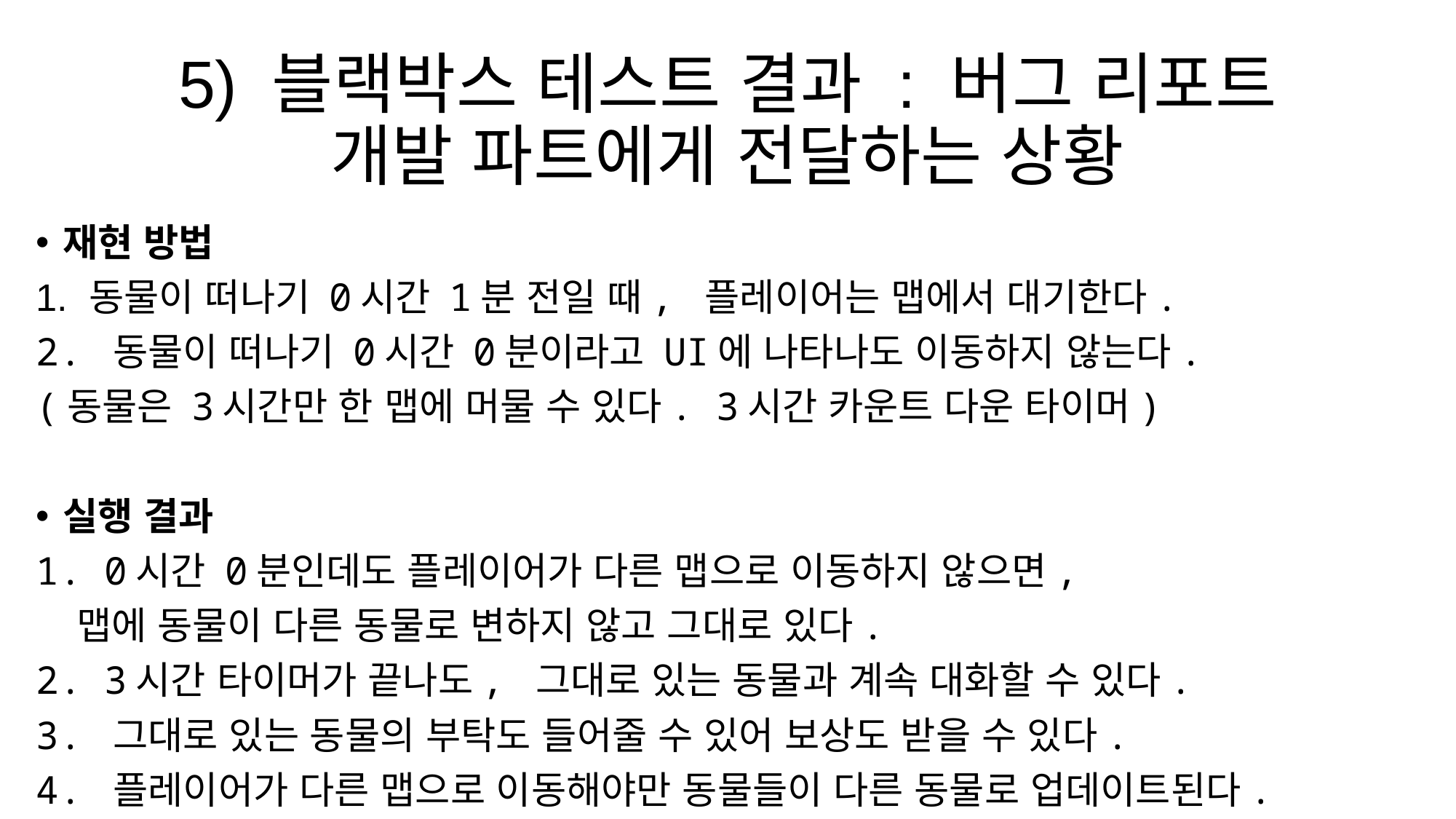

# 5) 블랙박스 테스트 결과 : 버그 리포트 개발 파트에게 전달하는 상황
재현 방법
동물이 떠나기 0시간 1분 전일 때, 플레이어는 맵에서 대기한다.
2. 동물이 떠나기 0시간 0분이라고 UI에 나타나도 이동하지 않는다.
(동물은 3시간만 한 맵에 머물 수 있다. 3시간 카운트 다운 타이머)

실행 결과
1. 0시간 0분인데도 플레이어가 다른 맵으로 이동하지 않으면,
   맵에 동물이 다른 동물로 변하지 않고 그대로 있다.
2. 3시간 타이머가 끝나도, 그대로 있는 동물과 계속 대화할 수 있다.
3. 그대로 있는 동물의 부탁도 들어줄 수 있어 보상도 받을 수 있다.
4. 플레이어가 다른 맵으로 이동해야만 동물들이 다른 동물로 업데이트된다.